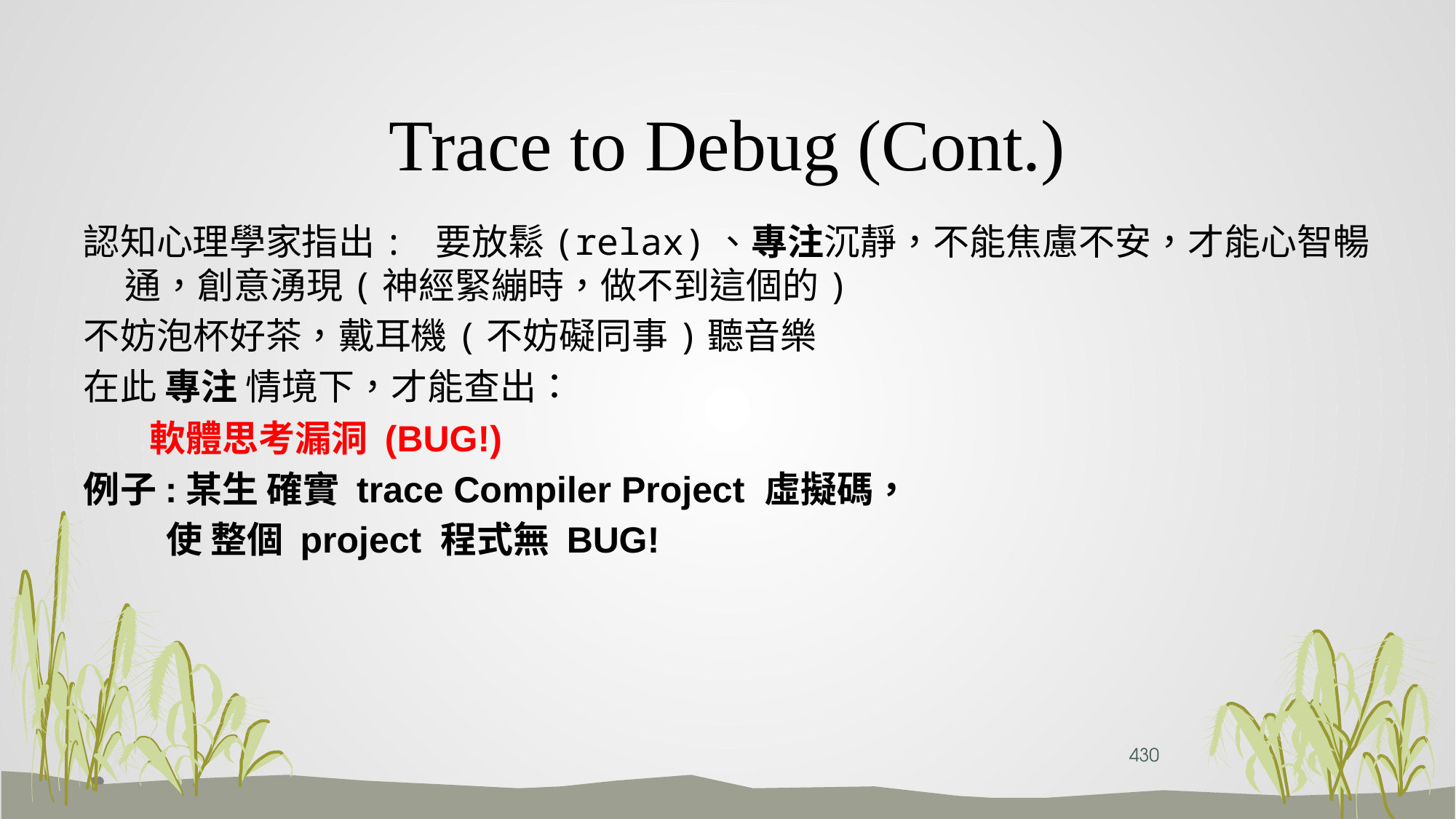

# Trace to Debug (Cont.)
認知心理學家指出: 要放鬆(relax)、專注沉靜，不能焦慮不安，才能心智暢通，創意湧現(神經緊繃時，做不到這個的)
不妨泡杯好茶，戴耳機(不妨礙同事)聽音樂
在此 專注 情境下，才能查出：
       軟體思考漏洞 (BUG!)
例子:某生 確實 trace Compiler Project 虛擬碼，
         使 整個 project 程式無 BUG!
430